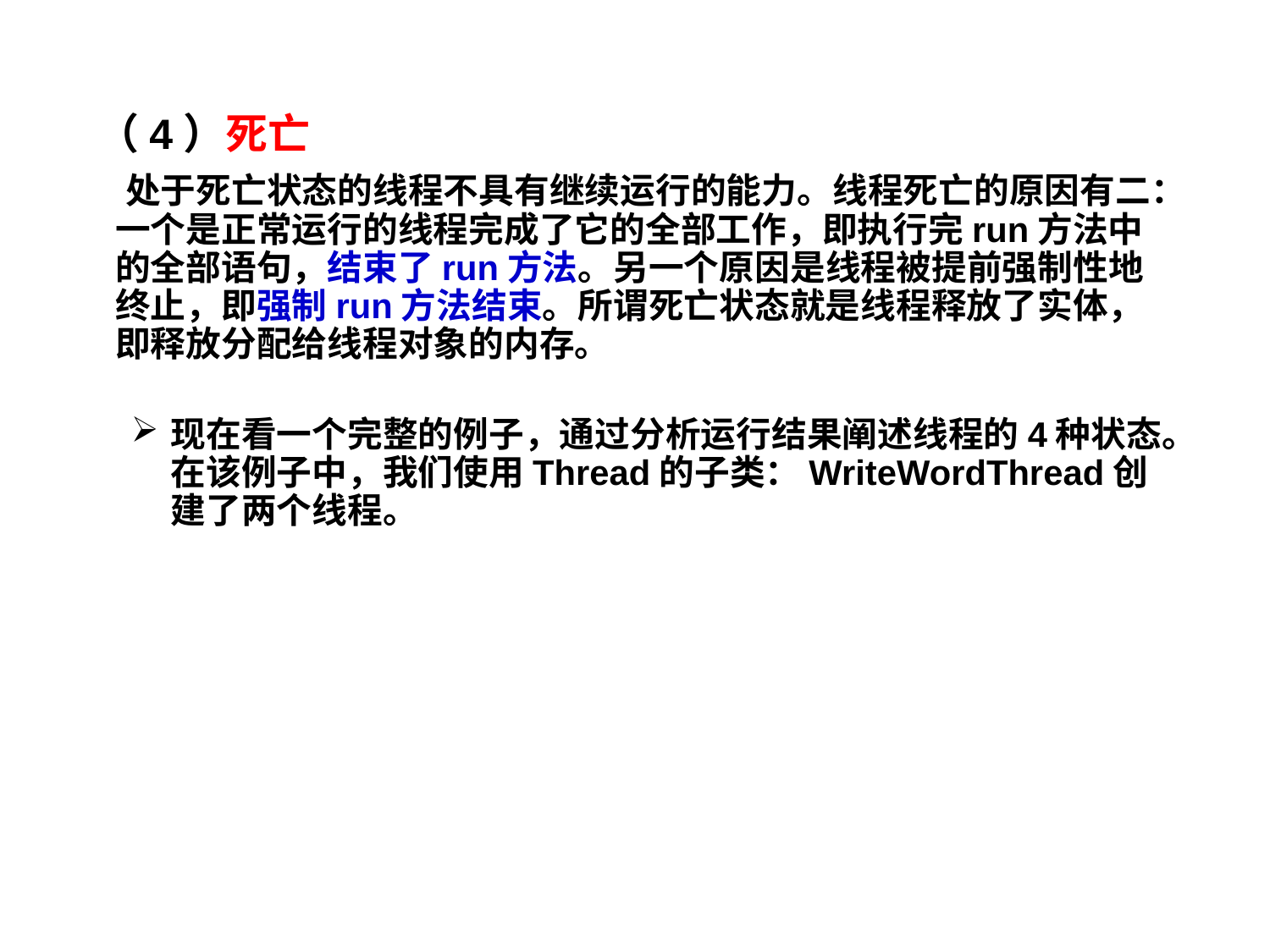

（4）死亡
     处于死亡状态的线程不具有继续运行的能力。线程死亡的原因有二：一个是正常运行的线程完成了它的全部工作，即执行完run方法中的全部语句，结束了run方法。另一个原因是线程被提前强制性地终止，即强制run方法结束。所谓死亡状态就是线程释放了实体，即释放分配给线程对象的内存。

现在看一个完整的例子，通过分析运行结果阐述线程的4种状态。在该例子中，我们使用Thread的子类：WriteWordThread创建了两个线程。